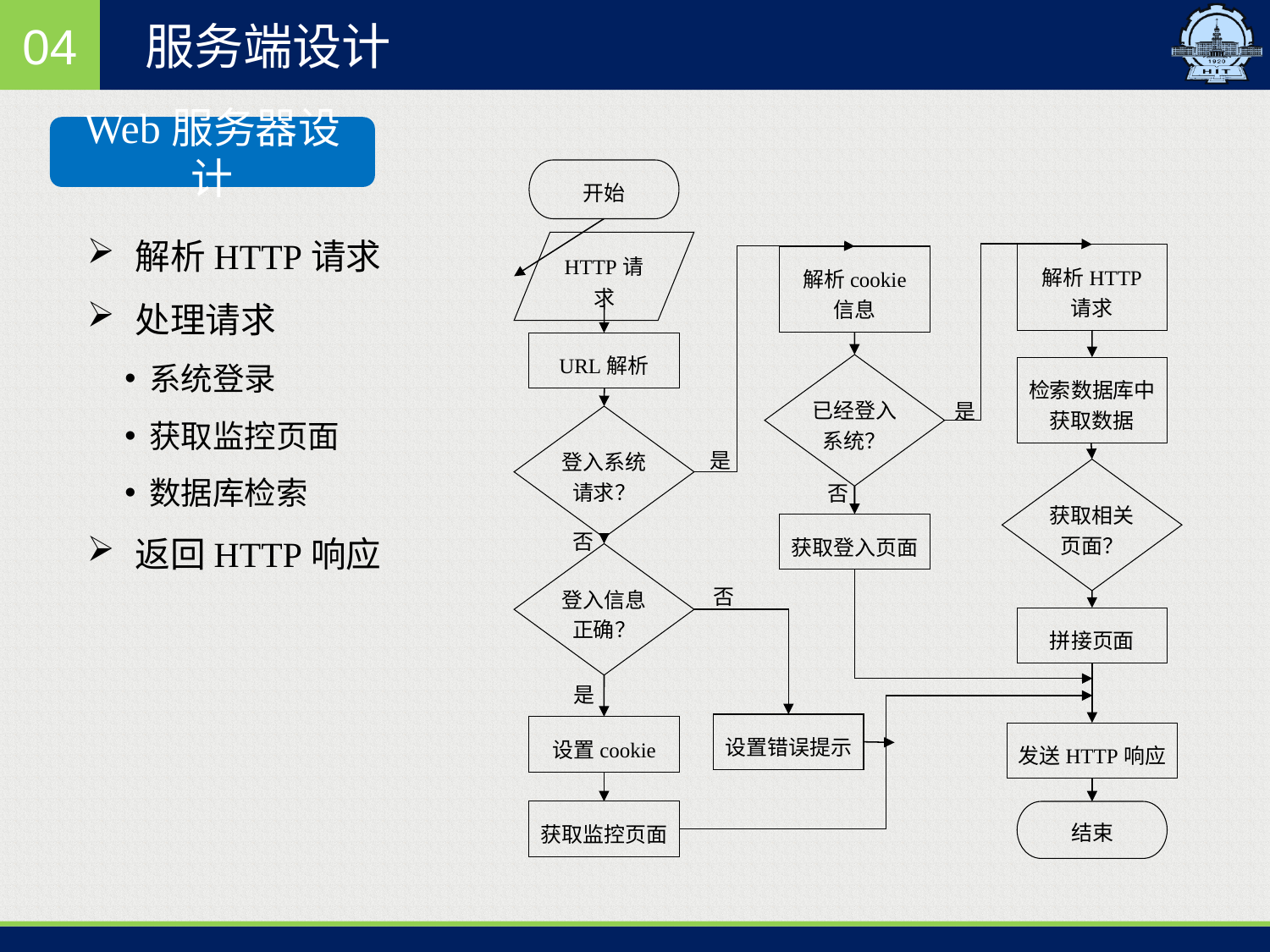

04
服务端设计
Web服务器设计

开始
解析HTTP
请求
解析cookie
信息
HTTP请求
URL解析
已经登入系统？
检索数据库中获取数据
是
登入系统请求？
是
获取相关页面？
否
获取登入页面
否
登入信息正确？
否
拼接页面
是
设置错误提示
设置cookie
发送HTTP响应
获取监控页面
结束
解析HTTP请求
处理请求
系统登录
获取监控页面
数据库检索
返回HTTP响应